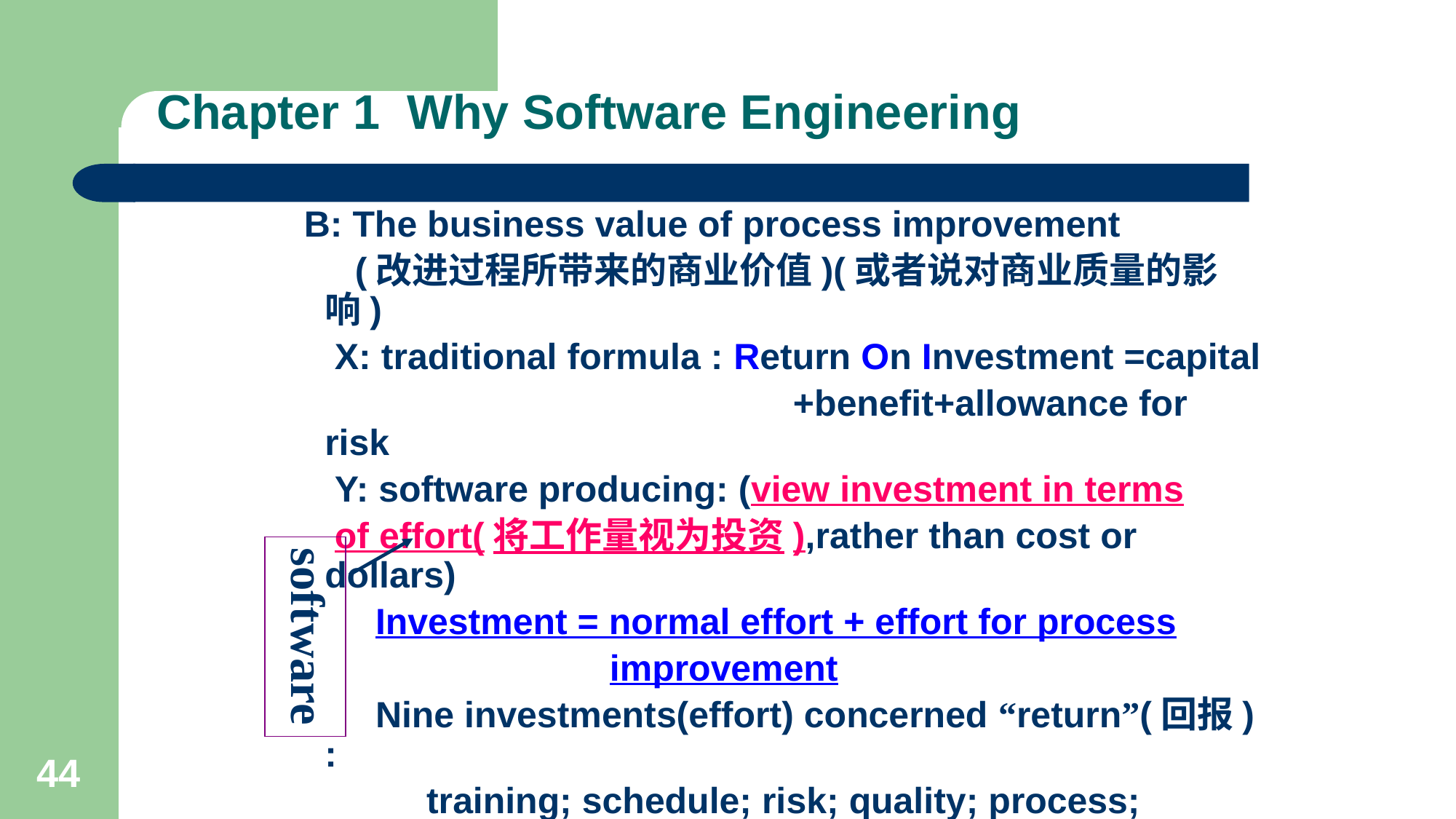

# Chapter 1  Why Software Engineering
  B: The business value of process improvement
       (改进过程所带来的商业价值)(或者说对商业质量的影响)
     X: traditional formula : Return On Investment =capital
                                                  +benefit+allowance for risk
     Y: software producing: (view investment in terms
     of effort(将工作量视为投资),rather than cost or dollars)
         Investment = normal effort + effort for process
                                improvement
         Nine investments(effort) concerned “return”(回报) :
              training; schedule; risk; quality; process;
              costs; productivity; customer; business.
         Goal:  reducing the cost by minimize the effort
software

44